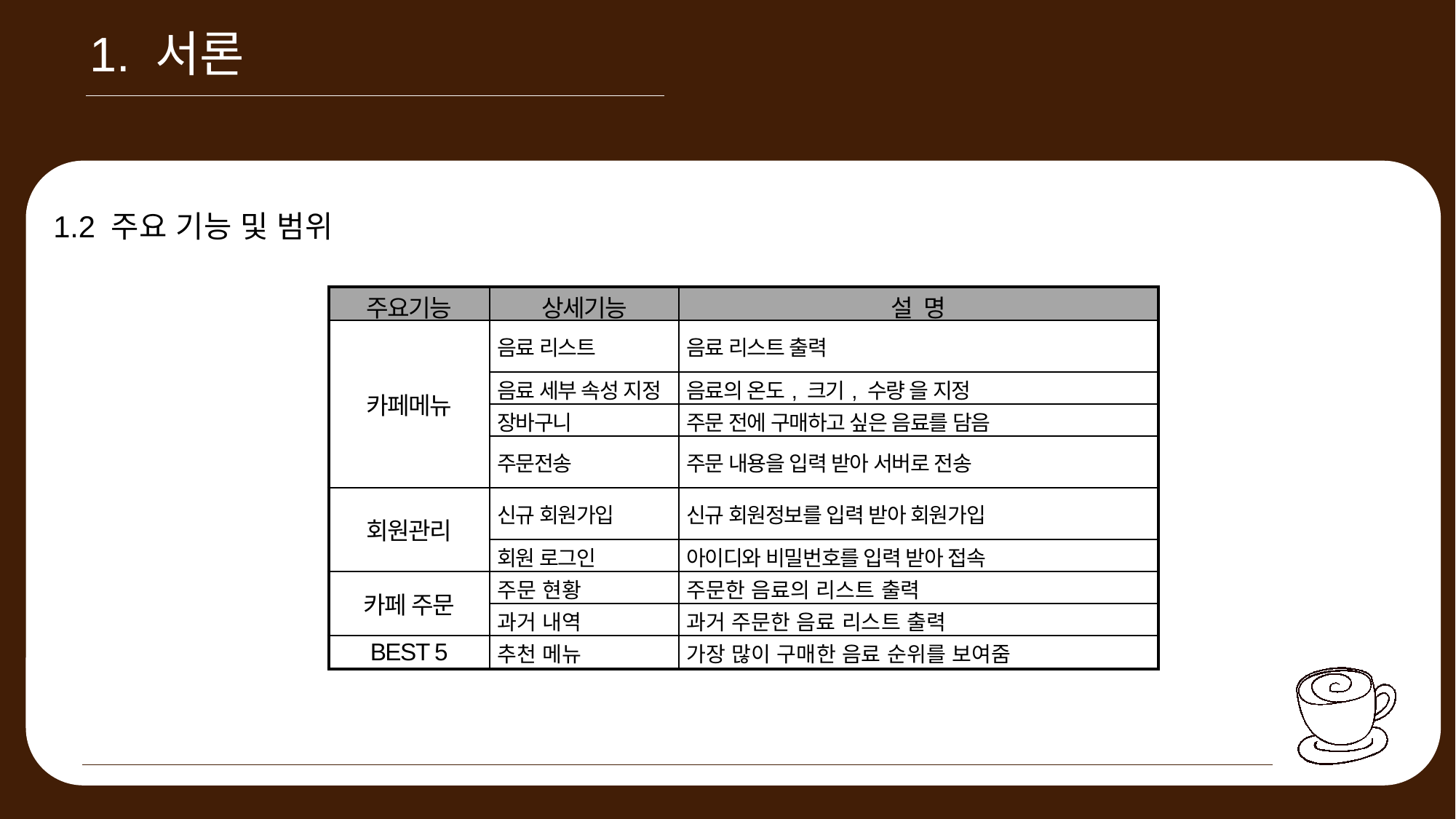

1. 서론
1.2 주요 기능 및 범위

| 주요기능 | 상세기능 | 설 명 |
| --- | --- | --- |
| 카페메뉴 | 음료 리스트 | 음료 리스트 출력 |
|  | 음료 세부 속성 지정 | 음료의 온도, 크기, 수량 을 지정 |
|  | 장바구니 | 주문 전에 구매하고 싶은 음료를 담음 |
|  | 주문전송 | 주문 내용을 입력 받아 서버로 전송 |
| 회원관리 | 신규 회원가입 | 신규 회원정보를 입력 받아 회원가입 |
|  | 회원 로그인 | 아이디와 비밀번호를 입력 받아 접속 |
| 카페 주문 | 주문 현황 | 주문한 음료의 리스트 출력 |
|  | 과거 내역 | 과거 주문한 음료 리스트 출력 |
| BEST 5 | 추천 메뉴 | 가장 많이 구매한 음료 순위를 보여줌 |